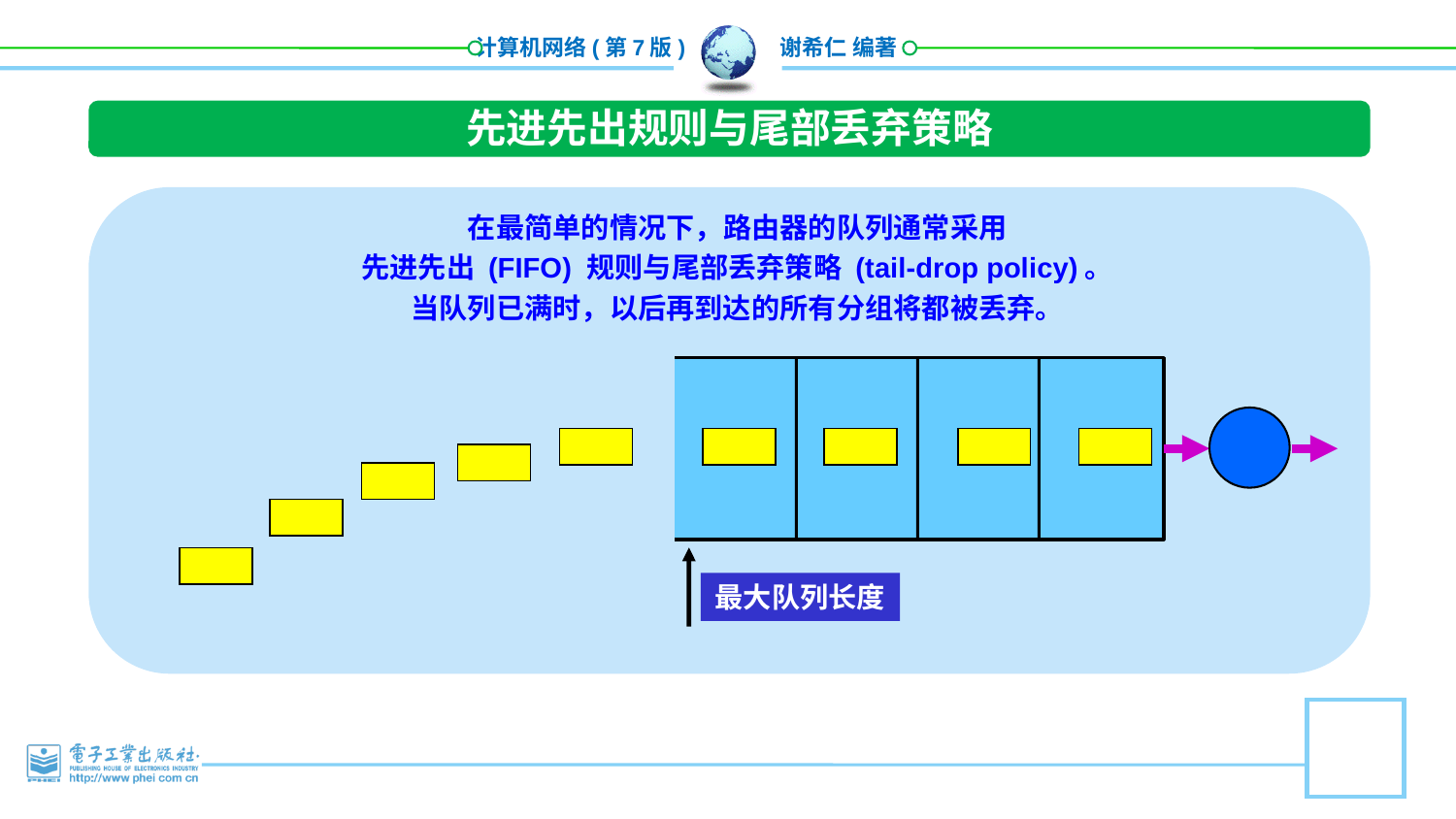

先进先出规则与尾部丢弃策略

在最简单的情况下，路由器的队列通常采用
先进先出 (FIFO) 规则与尾部丢弃策略 (tail-drop policy)。
当队列已满时，以后再到达的所有分组将都被丢弃。

最大队列长度